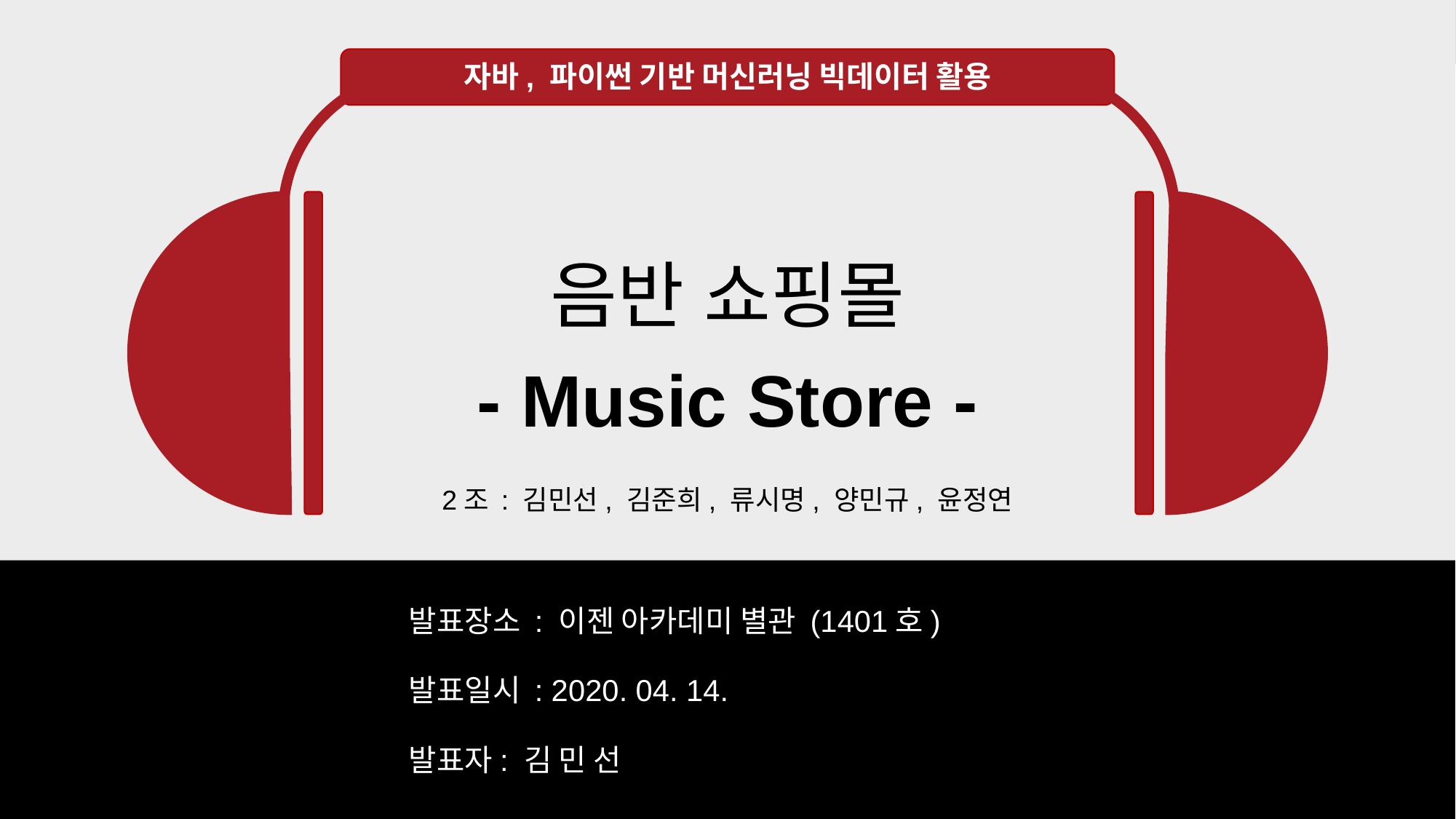

# 자바, 파이썬 기반 머신러닝 빅데이터 활용
음반 쇼핑몰
- Music Store -
2조 : 김민선, 김준희, 류시명, 양민규, 윤정연
발표장소 : 이젠 아카데미 별관 (1401호)
발표일시 : 2020. 04. 14.
발표자: 김 민 선